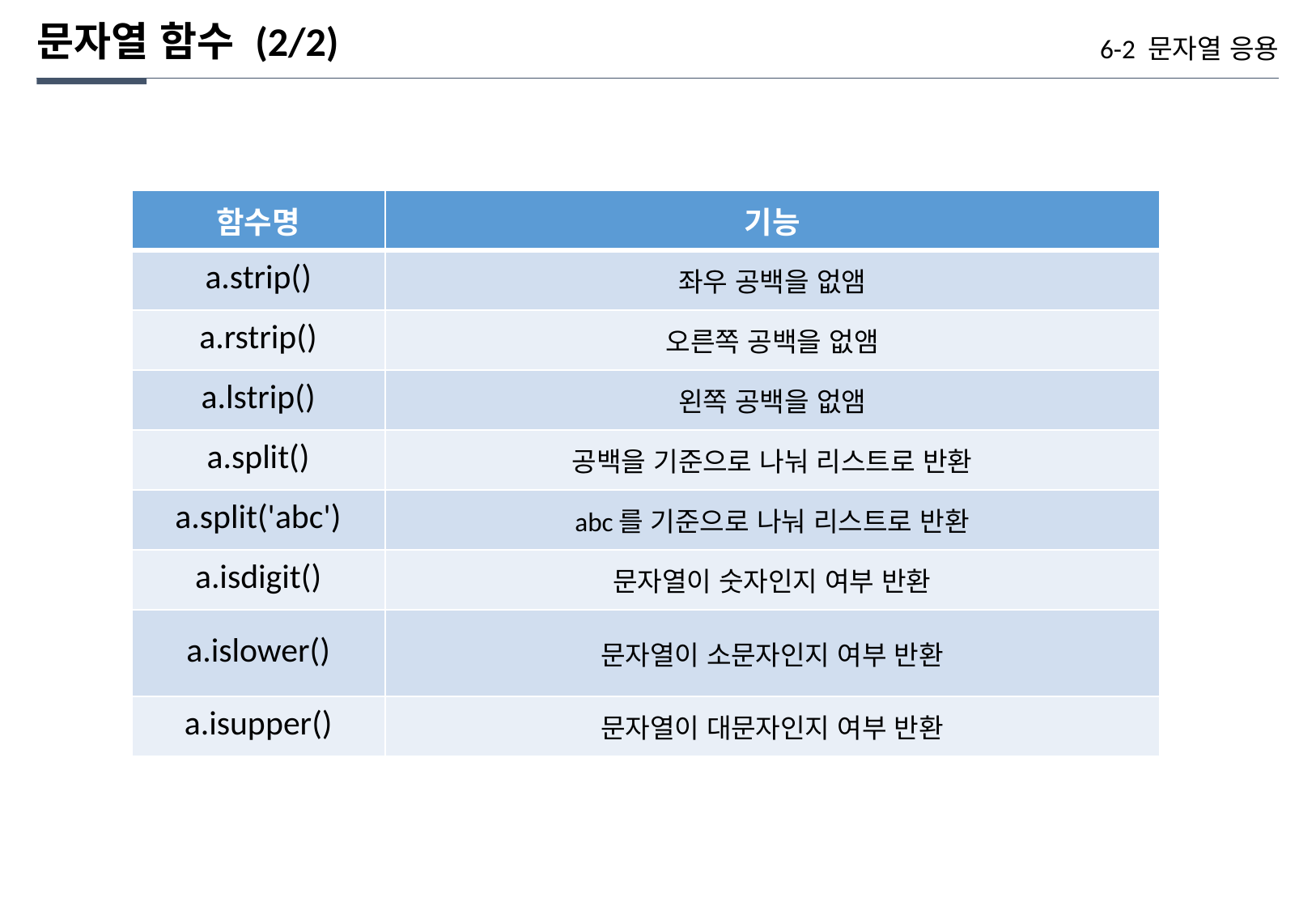

문자열 함수 (2/2)
6-2 문자열 응용
| 함수명 | 기능 |
| --- | --- |
| a.strip() | 좌우 공백을 없앰 |
| a.rstrip() | 오른쪽 공백을 없앰 |
| a.lstrip() | 왼쪽 공백을 없앰 |
| a.split() | 공백을 기준으로 나눠 리스트로 반환 |
| a.split('abc') | abc를 기준으로 나눠 리스트로 반환 |
| a.isdigit() | 문자열이 숫자인지 여부 반환 |
| a.islower() | 문자열이 소문자인지 여부 반환 |
| a.isupper() | 문자열이 대문자인지 여부 반환 |